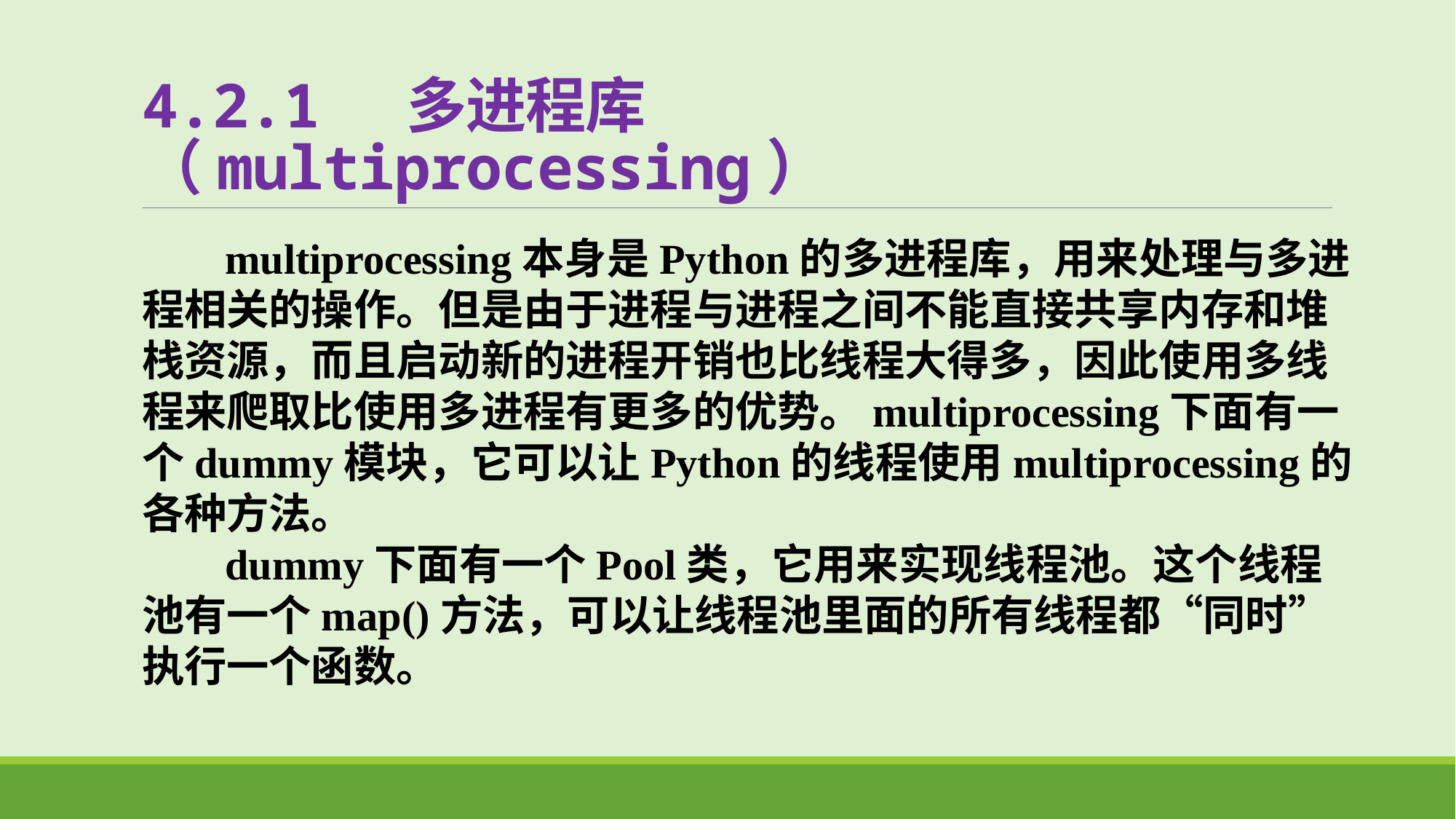

# 4.2.1  多进程库（multiprocessing）
     multiprocessing本身是Python的多进程库，用来处理与多进程相关的操作。但是由于进程与进程之间不能直接共享内存和堆栈资源，而且启动新的进程开销也比线程大得多，因此使用多线程来爬取比使用多进程有更多的优势。multiprocessing下面有一个dummy模块，它可以让Python的线程使用multiprocessing的各种方法。
     dummy下面有一个Pool类，它用来实现线程池。这个线程池有一个map()方法，可以让线程池里面的所有线程都“同时”执行一个函数。